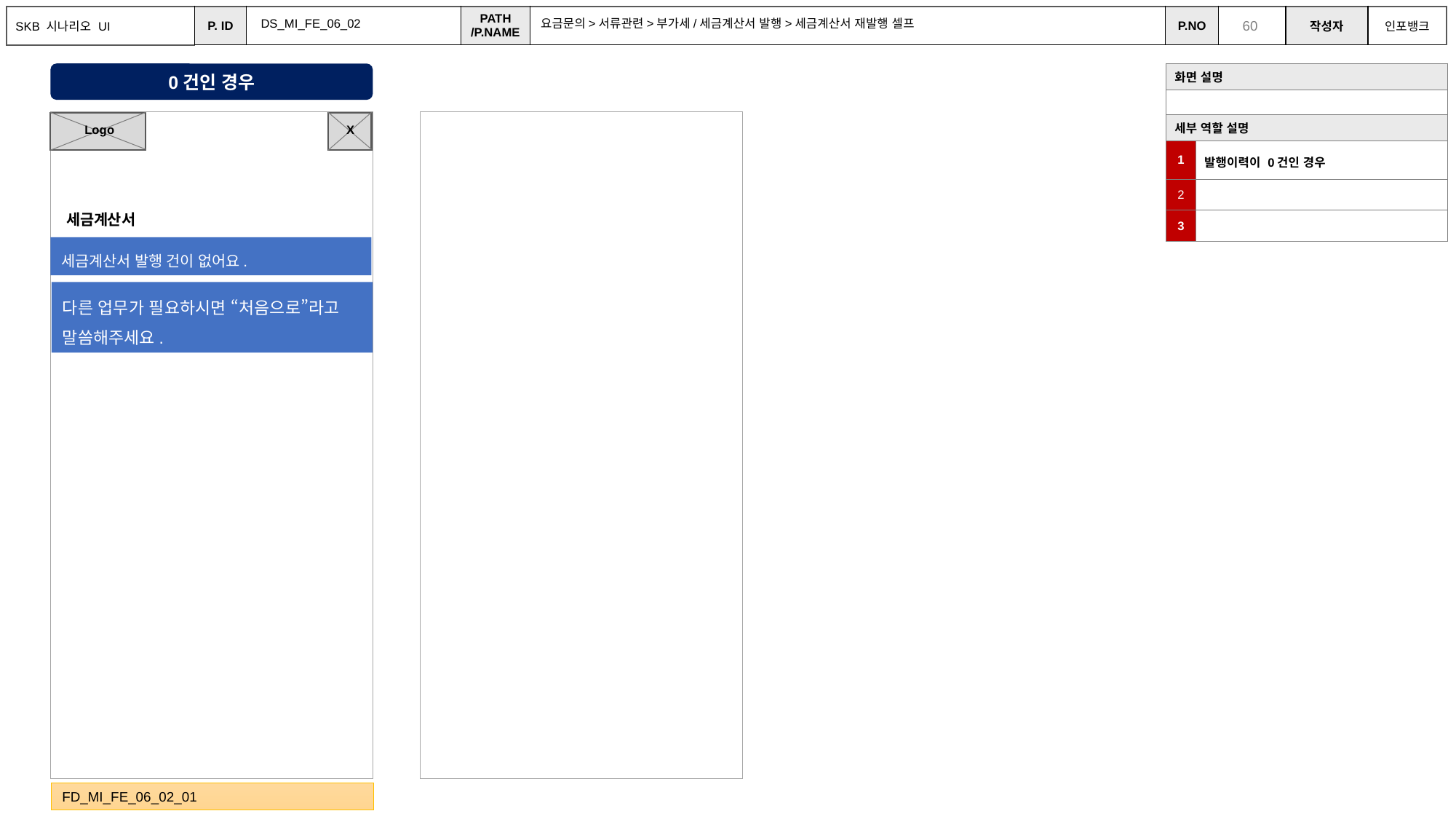

DS_MI_FE_06_02
요금문의>서류관련>부가세/세금계산서 발행>세금계산서 재발행 셀프
0건인 경우
| 화면 설명 |  |
| --- | --- |
|  |  |
| 세부 역할 설명 |  |
| 1 | 발행이력이 0건인 경우 |
| 2 |  |
| 3 |  |

X

Logo
세금계산서
세금계산서 발행 건이 없어요.
다른 업무가 필요하시면 “처음으로”라고 말씀해주세요.
FD_MI_FE_06_02_01